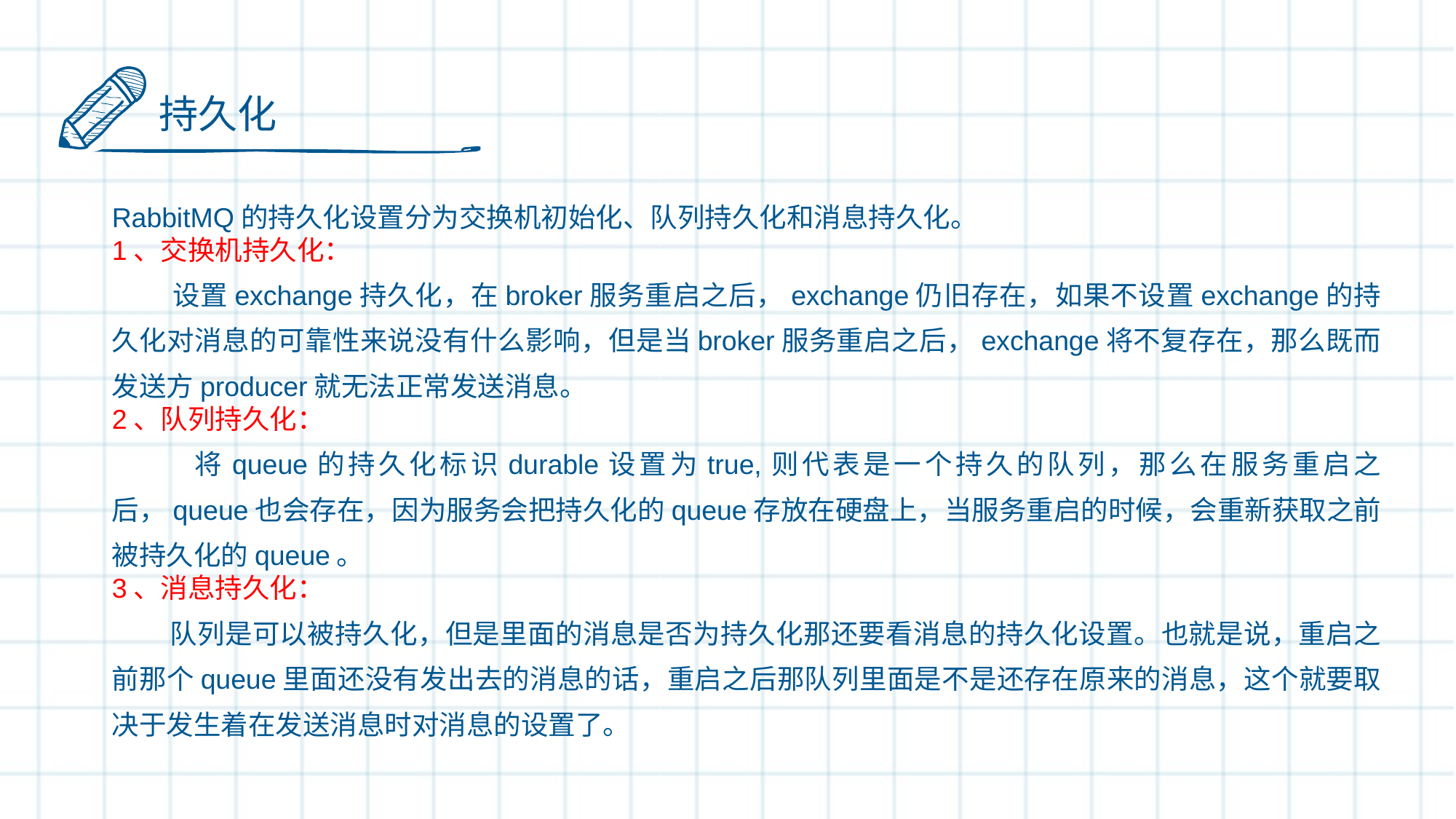

持久化

RabbitMQ的持久化设置分为交换机初始化、队列持久化和消息持久化。
1、交换机持久化：
        设置exchange持久化，在broker服务重启之后，exchange仍旧存在，如果不设置exchange的持久化对消息的可靠性来说没有什么影响，但是当broker服务重启之后，exchange将不复存在，那么既而发送方producer就无法正常发送消息。
2、队列持久化：
        将queue的持久化标识durable设置为true,则代表是一个持久的队列，那么在服务重启之后，queue也会存在，因为服务会把持久化的queue存放在硬盘上，当服务重启的时候，会重新获取之前被持久化的queue。
3、消息持久化：
        队列是可以被持久化，但是里面的消息是否为持久化那还要看消息的持久化设置。也就是说，重启之前那个queue里面还没有发出去的消息的话，重启之后那队列里面是不是还存在原来的消息，这个就要取决于发生着在发送消息时对消息的设置了。